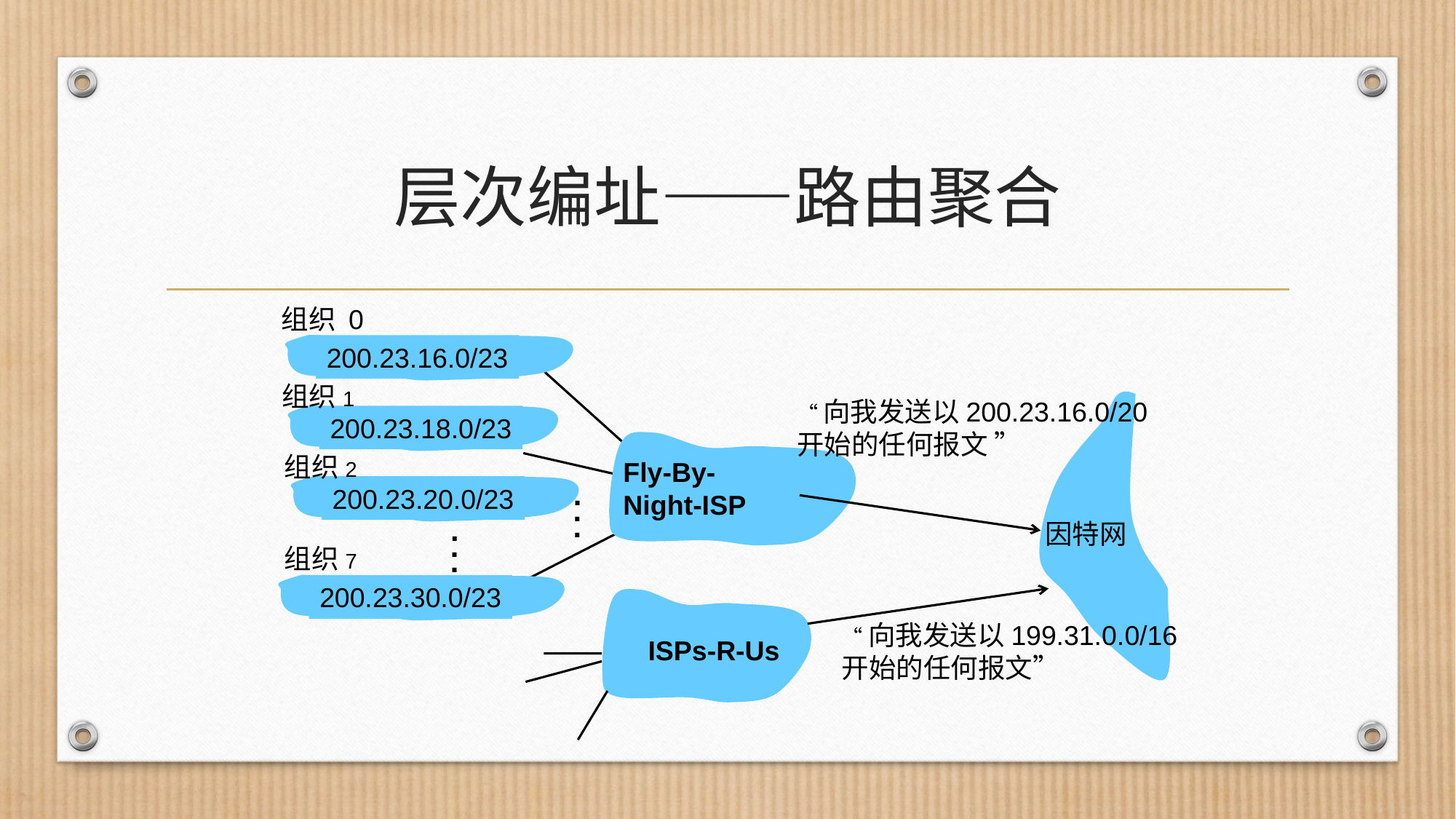

# 层次编址——路由聚合
组织 0

200.23.16.0/23

组织1

“向我发送以200.23.16.0/20
开始的任何报文 ”

200.23.18.0/23

组织2
Fly-By-
Night-ISP

.

200.23.20.0/23
.

.
.
因特网
.

组织7
.

200.23.30.0/23

“向我发送以199.31.0.0/16
开始的任何报文”
ISPs-R-Us